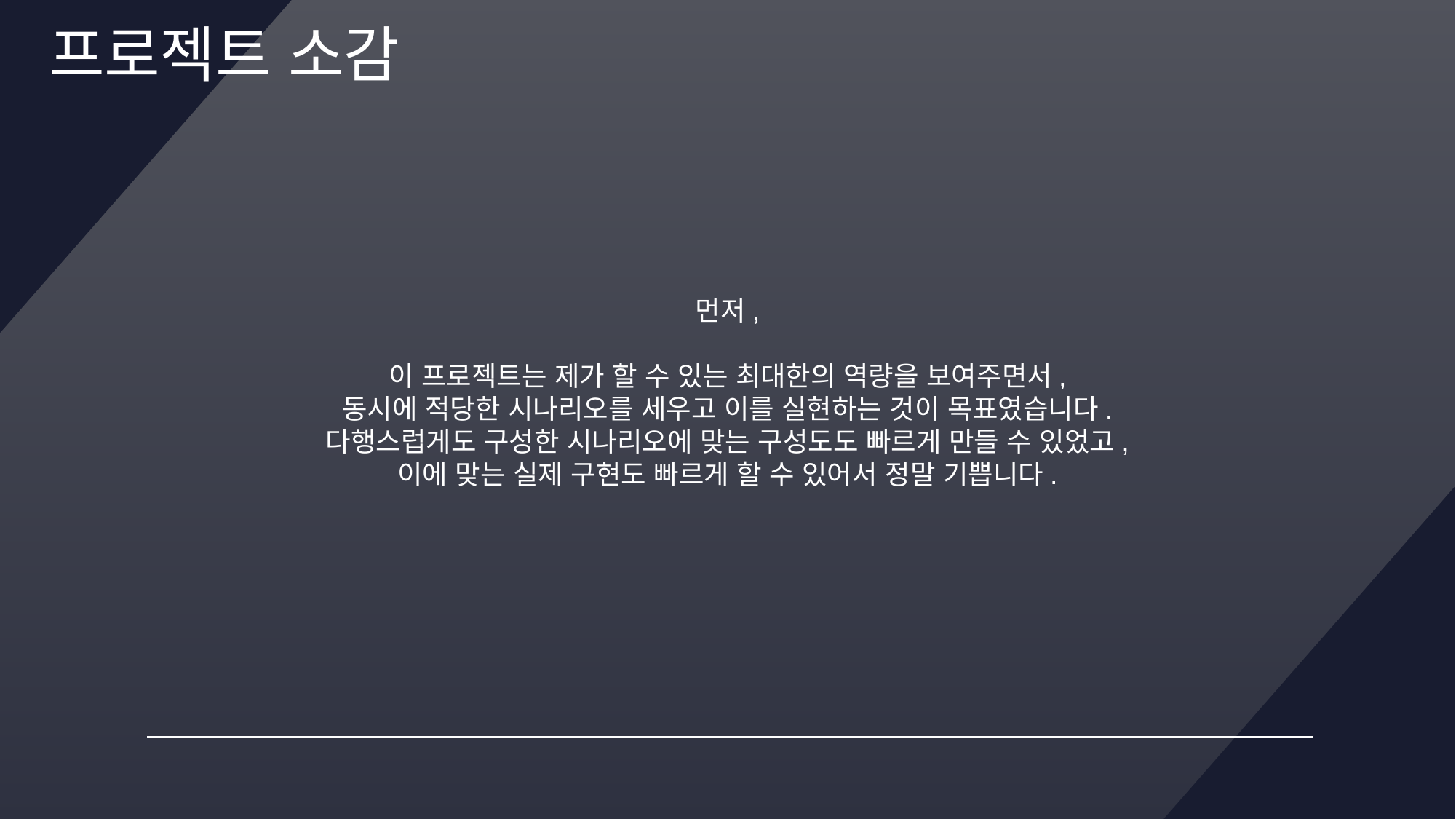

프로젝트 소감
먼저,

이 프로젝트는 제가 할 수 있는 최대한의 역량을 보여주면서,
동시에 적당한 시나리오를 세우고 이를 실현하는 것이 목표였습니다.
다행스럽게도 구성한 시나리오에 맞는 구성도도 빠르게 만들 수 있었고,
이에 맞는 실제 구현도 빠르게 할 수 있어서 정말 기쁩니다.